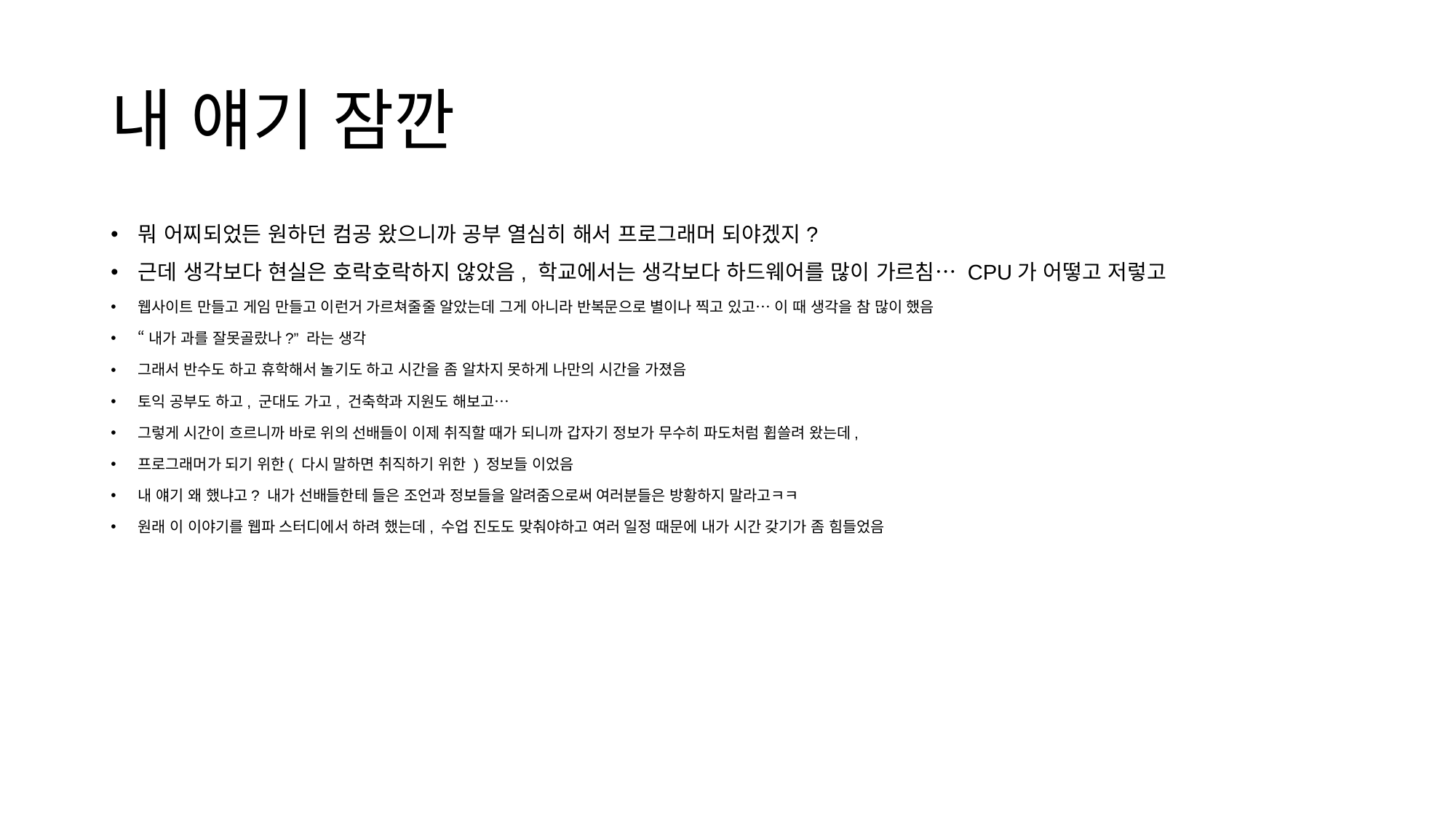

# 내 얘기 잠깐
뭐 어찌되었든 원하던 컴공 왔으니까 공부 열심히 해서 프로그래머 되야겠지?
근데 생각보다 현실은 호락호락하지 않았음, 학교에서는 생각보다 하드웨어를 많이 가르침… CPU가 어떻고 저렇고
웹사이트 만들고 게임 만들고 이런거 가르쳐줄줄 알았는데 그게 아니라 반복문으로 별이나 찍고 있고… 이 때 생각을 참 많이 했음
“내가 과를 잘못골랐나?” 라는 생각
그래서 반수도 하고 휴학해서 놀기도 하고 시간을 좀 알차지 못하게 나만의 시간을 가졌음
토익 공부도 하고, 군대도 가고, 건축학과 지원도 해보고…
그렇게 시간이 흐르니까 바로 위의 선배들이 이제 취직할 때가 되니까 갑자기 정보가 무수히 파도처럼 휩쓸려 왔는데,
프로그래머가 되기 위한( 다시 말하면 취직하기 위한 ) 정보들 이었음
내 얘기 왜 했냐고? 내가 선배들한테 들은 조언과 정보들을 알려줌으로써 여러분들은 방황하지 말라고ㅋㅋ
원래 이 이야기를 웹파 스터디에서 하려 했는데, 수업 진도도 맞춰야하고 여러 일정 때문에 내가 시간 갖기가 좀 힘들었음